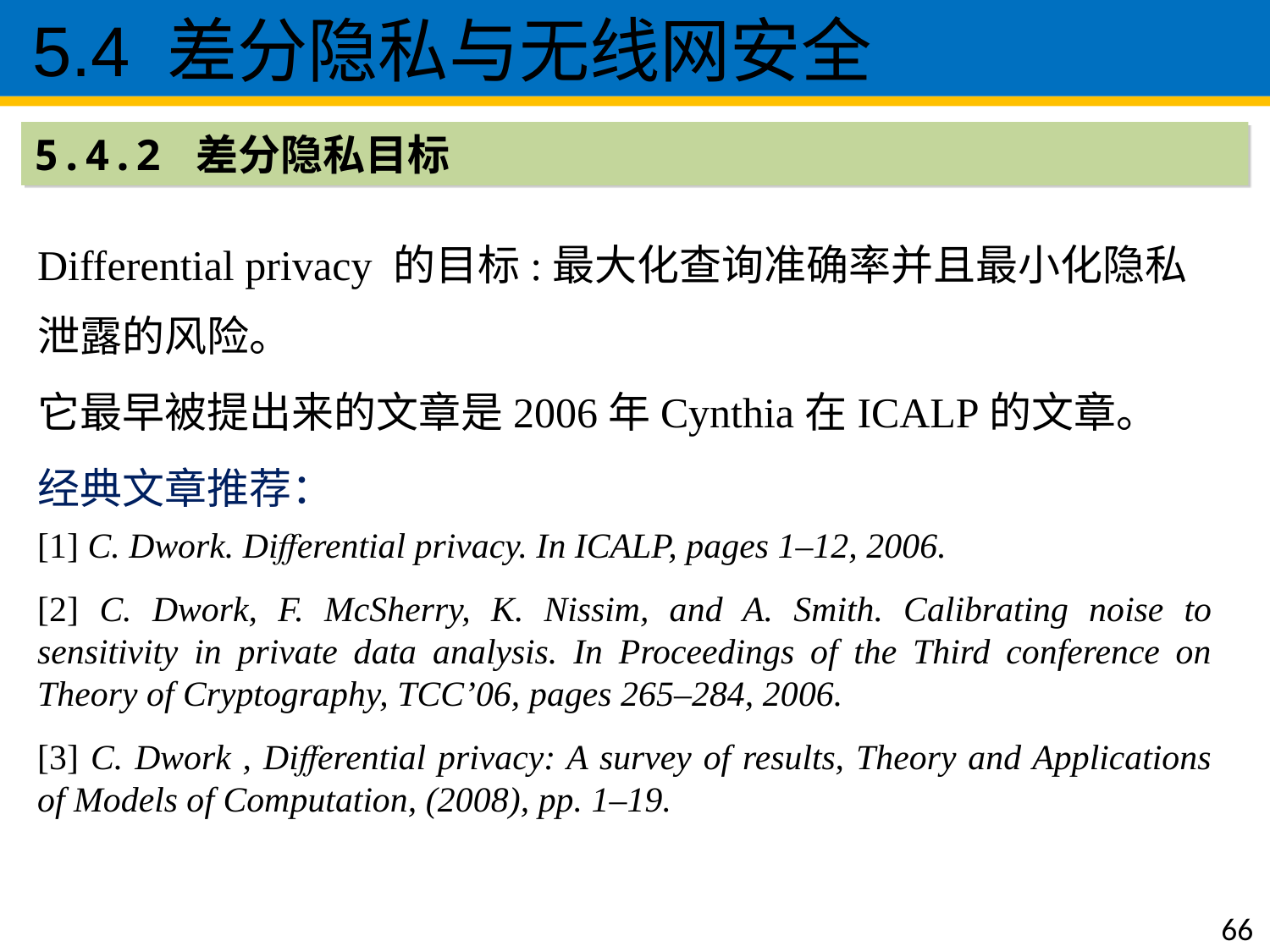

5.4 差分隐私与无线网安全
5.4.2 差分隐私目标
Differential privacy 的目标:最大化查询准确率并且最小化隐私泄露的风险。
它最早被提出来的文章是2006年Cynthia在ICALP的文章。
经典文章推荐：
[1] C. Dwork. Diﬀerential privacy. In ICALP, pages 1–12, 2006.
[2] C. Dwork, F. McSherry, K. Nissim, and A. Smith. Calibrating noise to sensitivity in private data analysis. In Proceedings of the Third conference on Theory of Cryptography, TCC’06, pages 265–284, 2006.
[3] C. Dwork , Diﬀerential privacy: A survey of results, Theory and Applications of Models of Computation, (2008), pp. 1–19.

66